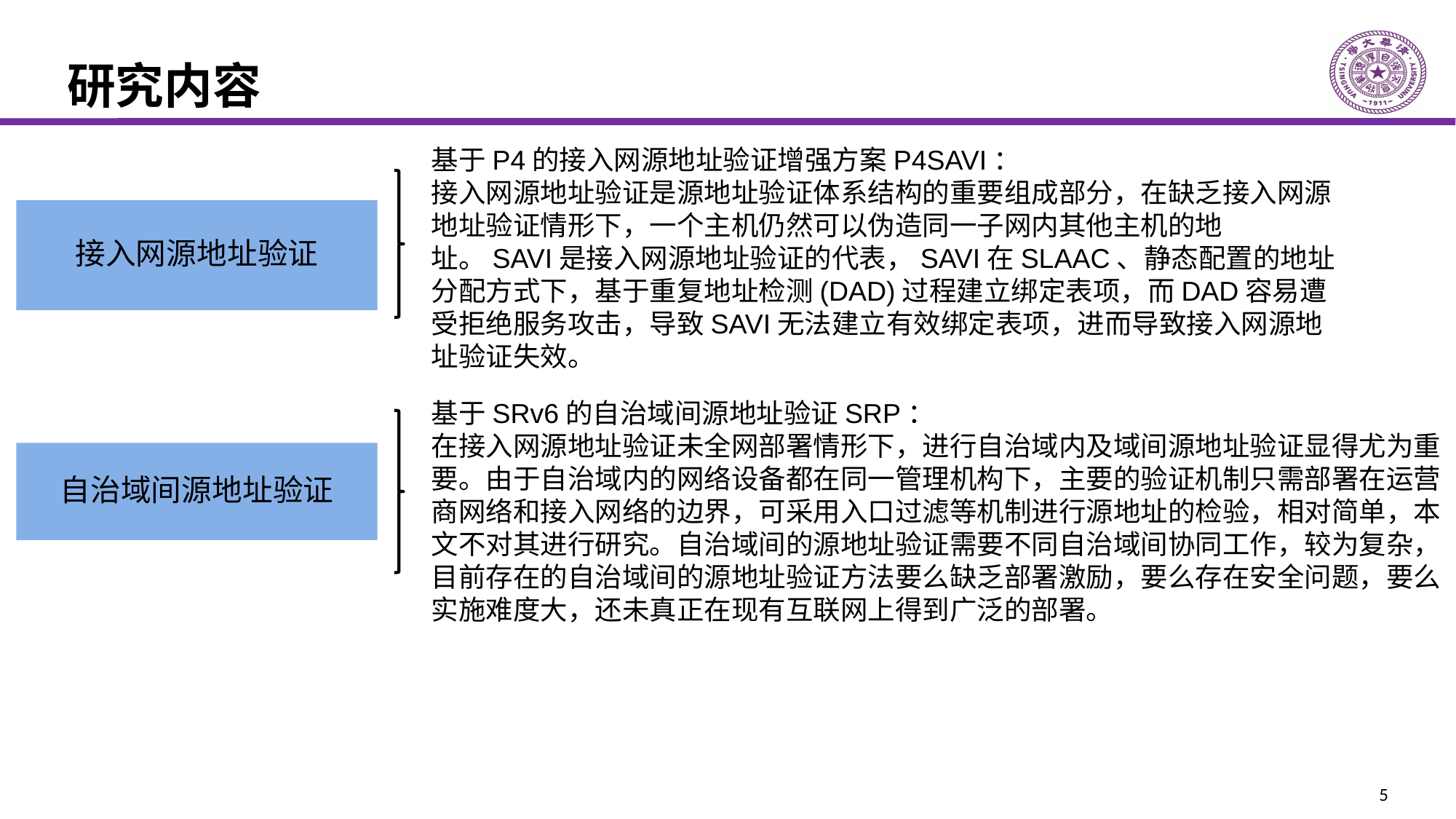

# 研究内容
基于P4的接入网源地址验证增强方案P4SAVI：
接入网源地址验证是源地址验证体系结构的重要组成部分，在缺乏接入网源地址验证情形下，一个主机仍然可以伪造同一子网内其他主机的地址。SAVI是接入网源地址验证的代表，SAVI在SLAAC、静态配置的地址分配方式下，基于重复地址检测(DAD)过程建立绑定表项，而DAD容易遭受拒绝服务攻击，导致SAVI无法建立有效绑定表项，进而导致接入网源地址验证失效。

接入网源地址验证
基于SRv6的自治域间源地址验证SRP：
在接入网源地址验证未全网部署情形下，进行自治域内及域间源地址验证显得尤为重要。由于自治域内的网络设备都在同一管理机构下，主要的验证机制只需部署在运营商网络和接入网络的边界，可采用入口过滤等机制进行源地址的检验，相对简单，本文不对其进行研究。自治域间的源地址验证需要不同自治域间协同工作，较为复杂，目前存在的自治域间的源地址验证方法要么缺乏部署激励，要么存在安全问题，要么实施难度大，还未真正在现有互联网上得到广泛的部署。

自治域间源地址验证